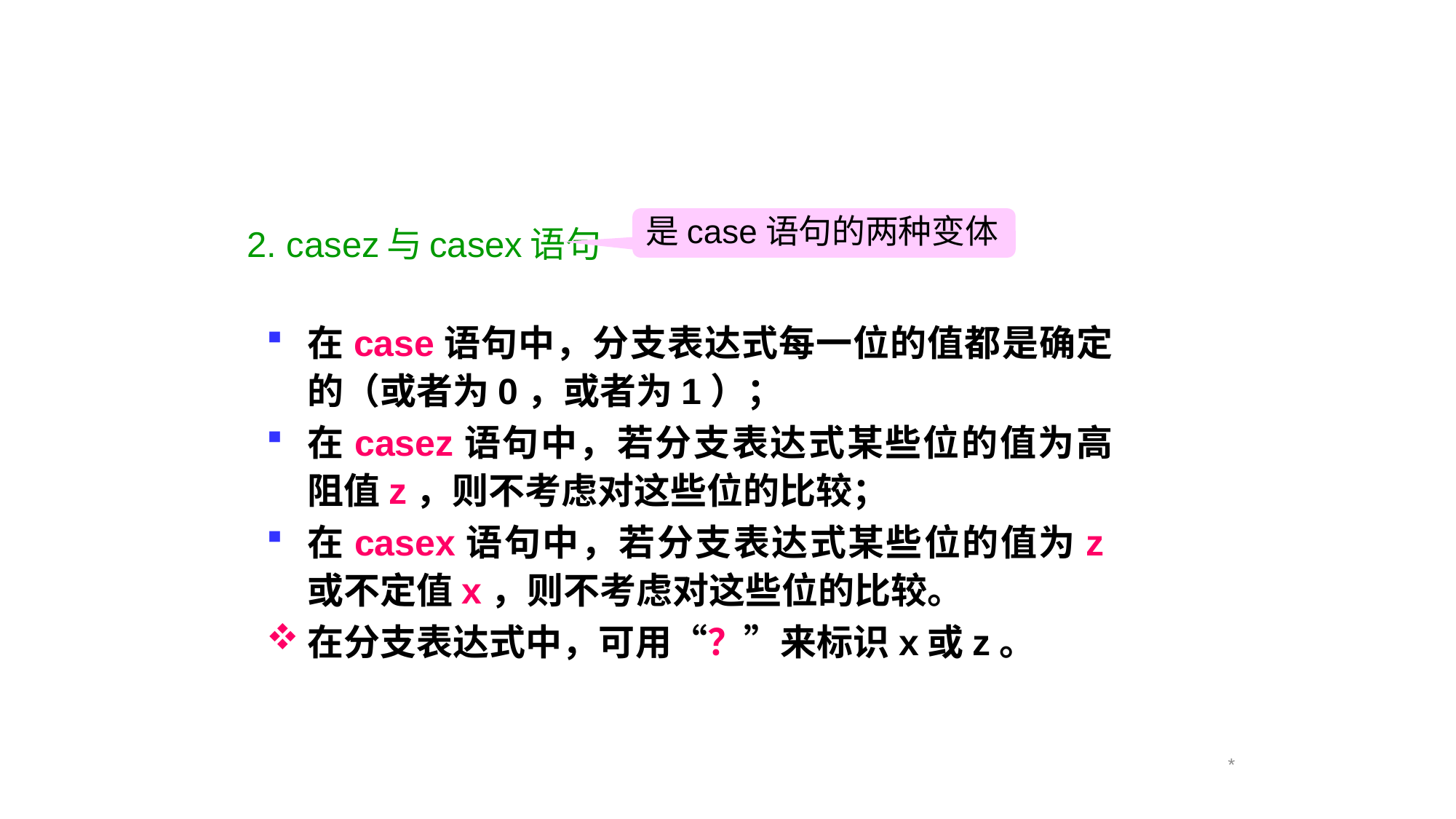

是case语句的两种变体
2. casez与casex语句
在case语句中，分支表达式每一位的值都是确定的（或者为0，或者为1）；
在casez语句中，若分支表达式某些位的值为高阻值z，则不考虑对这些位的比较；
在casex语句中，若分支表达式某些位的值为z或不定值x，则不考虑对这些位的比较。
在分支表达式中，可用“？”来标识x或z。

*